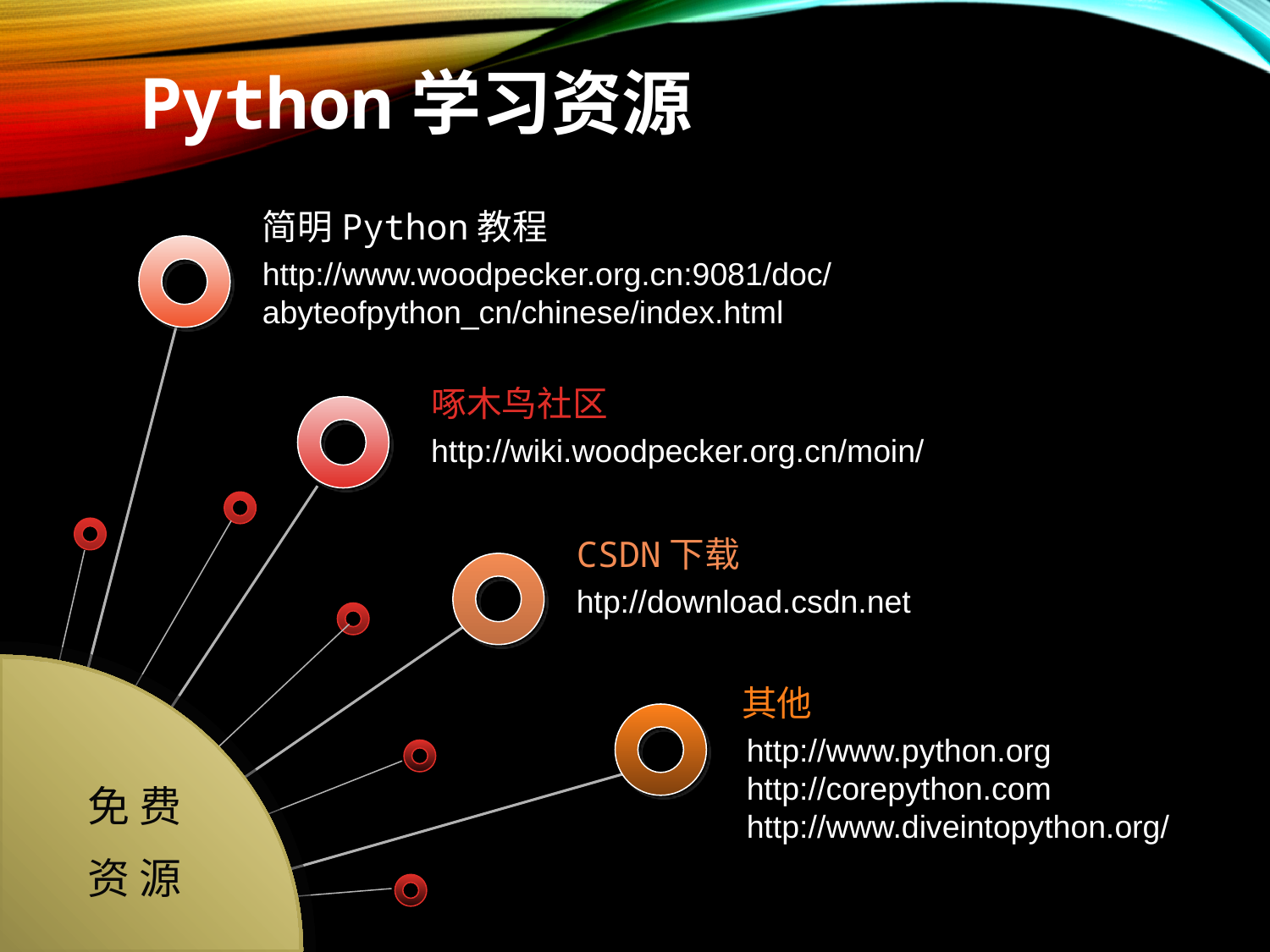

# Python学习资源
简明Python教程

http://www.woodpecker.org.cn:9081/doc/abyteofpython_cn/chinese/index.html

啄木鸟社区

http://wiki.woodpecker.org.cn/moin/

CSDN下载

htp://download.csdn.net

免 费
资 源

其他

http://www.python.org
http://corepython.com
http://www.diveintopython.org/